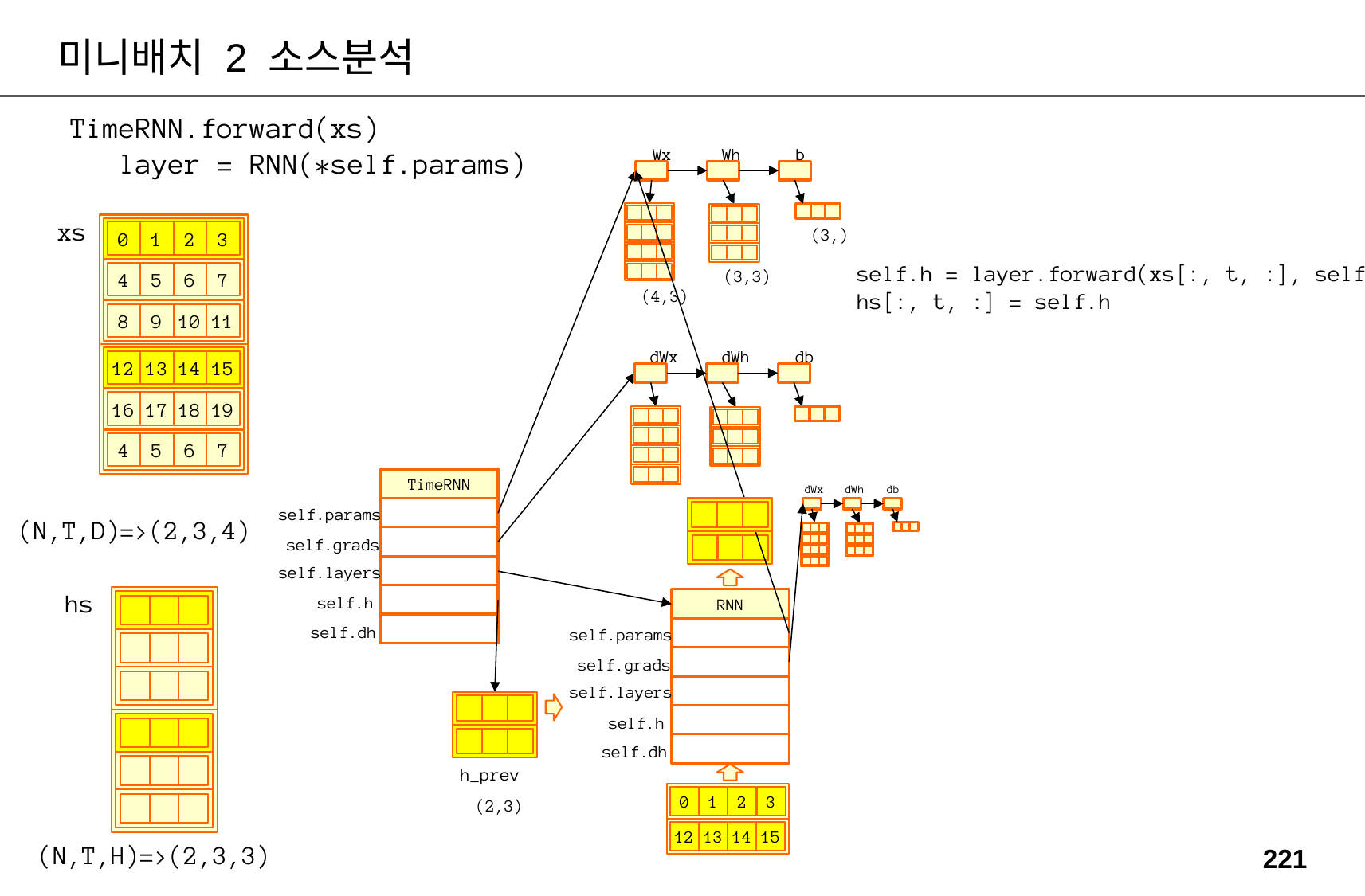

미니배치 2 소스분석
TimeRNN.forward(xs)
   layer = RNN(*self.params)
Wx
Wh
b

(3,)

(3,3)

(4,3)
dWx
dWh
db

TimeRNN
dWx
dWh
db
self.params

self.grads

self.layers

self.h
RNN

self.dh
self.params

self.grads
self.layers

self.h

self.dh
h_prev

0
1
2
3
(2,3)

12
13
14
15
xs

0
1
2
3

4
5
6
7

8
9
10
11
self.h = layer.forward(xs[:, t, :], self.h)
hs[:, t, :] = self.h

12
13
14
15

16
17
18
19

4
5
6
7
(N,T,D)=>(2,3,4)
hs

(N,T,H)=>(2,3,3)